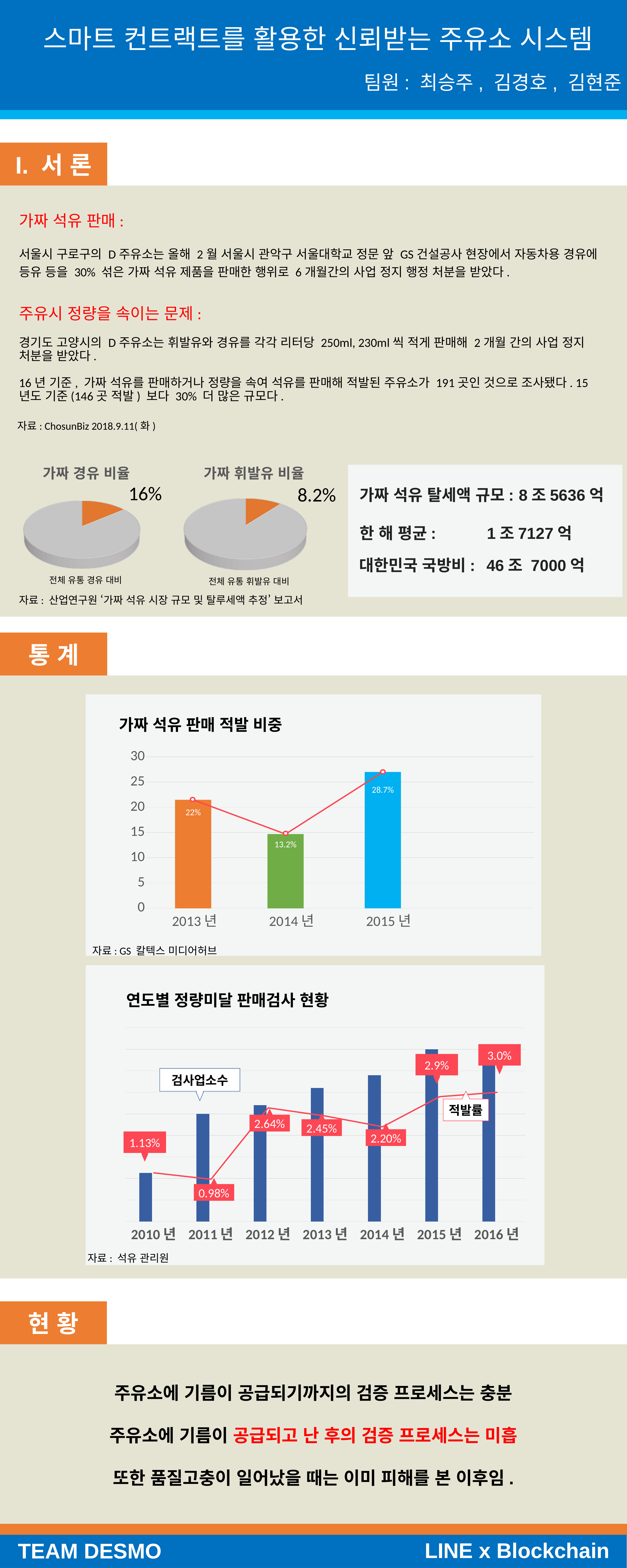

스마트 컨트랙트를 활용한 신뢰받는 주유소 시스템

팀원: 최승주, 김경호, 김현준

I. 서 론

# 가짜 석유 판매:

서울시 구로구의 D주유소는 올해 2월 서울시 관악구 서울대학교 정문 앞 GS건설공사 현장에서 자동차용 경유에 등유 등을 30% 섞은 가짜 석유 제품을 판매한 행위로 6개월간의 사업 정지 행정 처분을 받았다.

주유시 정량을 속이는 문제:

경기도 고양시의 D주유소는 휘발유와 경유를 각각 리터당 250ml, 230ml씩 적게 판매해 2개월 간의 사업 정지 처분을 받았다.

16년 기준, 가짜 석유를 판매하거나 정량을 속여 석유를 판매해 적발된 주유소가 191곳인 것으로 조사됐다. 15년도 기준(146곳 적발) 보다 30% 더 많은 규모다.
자료: ChosunBiz 2018.9.11(화)

[unsupported chart]

[unsupported chart]

16%
8.2%

가짜 석유 탈세액 규모: 	8조5636억
한 해 평균: 		1조7127억
대한민국 국방비: 	46조 7000억
전체 유통 경유 대비
전체 유통 휘발유 대비
자료: 산업연구원 ‘가짜 석유 시장 규모 및 탈루세액 추정’ 보고서
통 계

### Chart: 가짜 석유 판매 적발 비중

| Category | 열3 | 열2 | 열1 |
|---|---|---|---|
| 2013년 | None | None | None |
| 2014년 | None | None | None |
| 2015년 | None | None | None |

28.7%
22%
13.2%

자료: GS 칼텍스 미디어허브

### Chart: 연도별 정량미달 판매검사 현황

| Category | 계열 1 | 계열 2 | 계열 3 |
|---|---|---|---|
| 2010년 | 1.13 | None | 1.13 |
| 2011년 | 2.5 | None | 0.98 |
| 2012년 | 2.7 | None | 2.64 |
| 2013년 | 3.1 | None | 2.45 |
| 2014년 | 3.4 | None | 2.2 |
| 2015년 | 4.0 | None | 2.9 |
| 2016년 | 3.8 | None | 3.0 |
3.0%
2.9%
검사업소수
적발률
2.64%
2.45%
2.20%
1.13%
0.98%
자료: 석유 관리원
현 황

주유소에 기름이 공급되기까지의 검증 프로세스는 충분

주유소에 기름이 공급되고 난 후의 검증 프로세스는 미흡

또한 품질고충이 일어났을 때는 이미 피해를 본 이후임.

LINE x Blockchain
TEAM DESMO